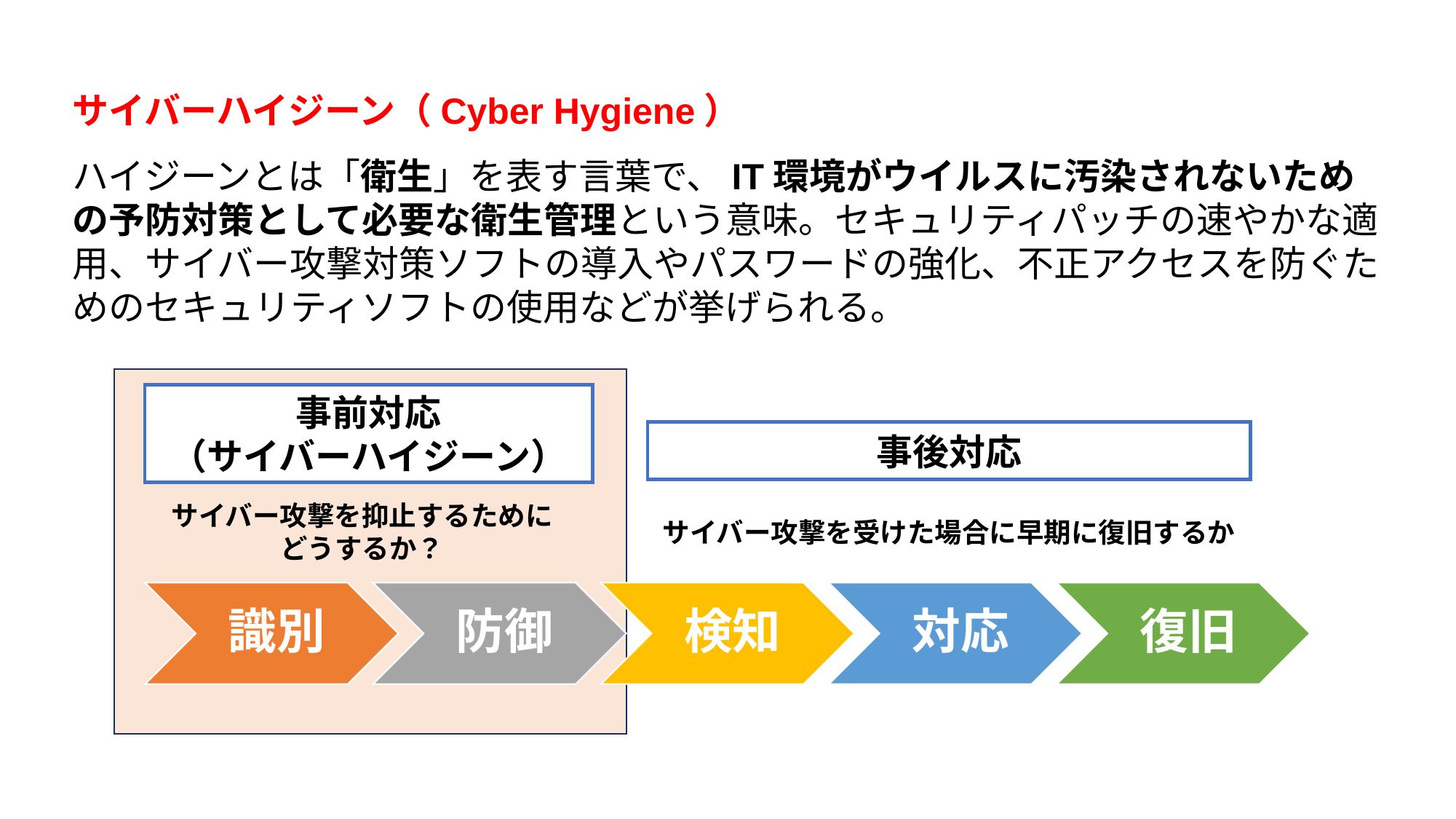

サイバーハイジーン（Cyber Hygiene）

ハイジーンとは「衛生」を表す言葉で、IT環境がウイルスに汚染されないための予防対策として必要な衛生管理という意味。セキュリティパッチの速やかな適用、サイバー攻撃対策ソフトの導入やパスワードの強化、不正アクセスを防ぐためのセキュリティソフトの使用などが挙げられる。

事前対応
（サイバーハイジーン）
事後対応
サイバー攻撃を抑止するために
どうするか？
サイバー攻撃を受けた場合に早期に復旧するか
識別
防御
検知
対応
復旧